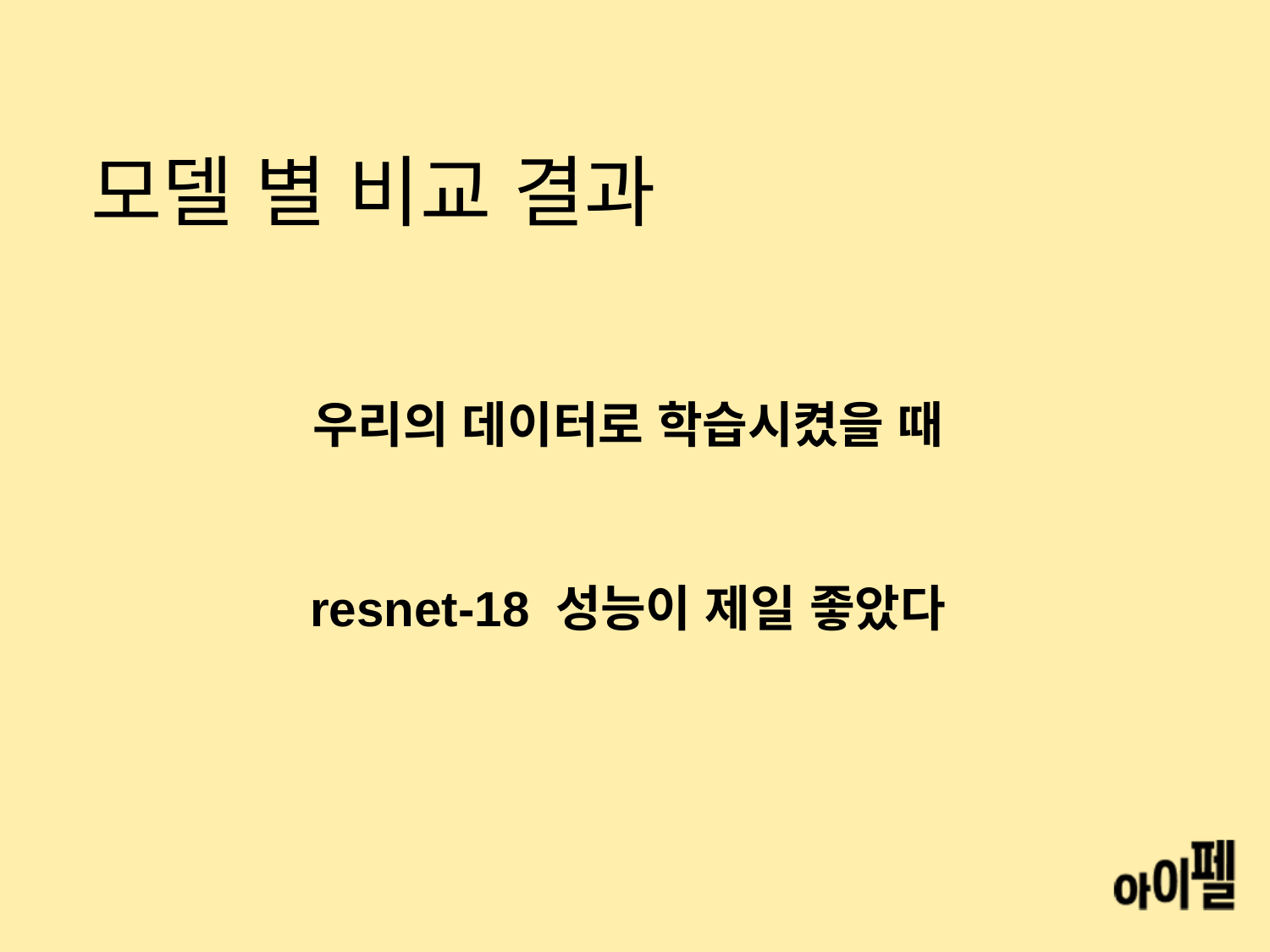

# 모델 별 비교 결과

우리의 데이터로 학습시켰을 때

resnet-18 성능이 제일 좋았다